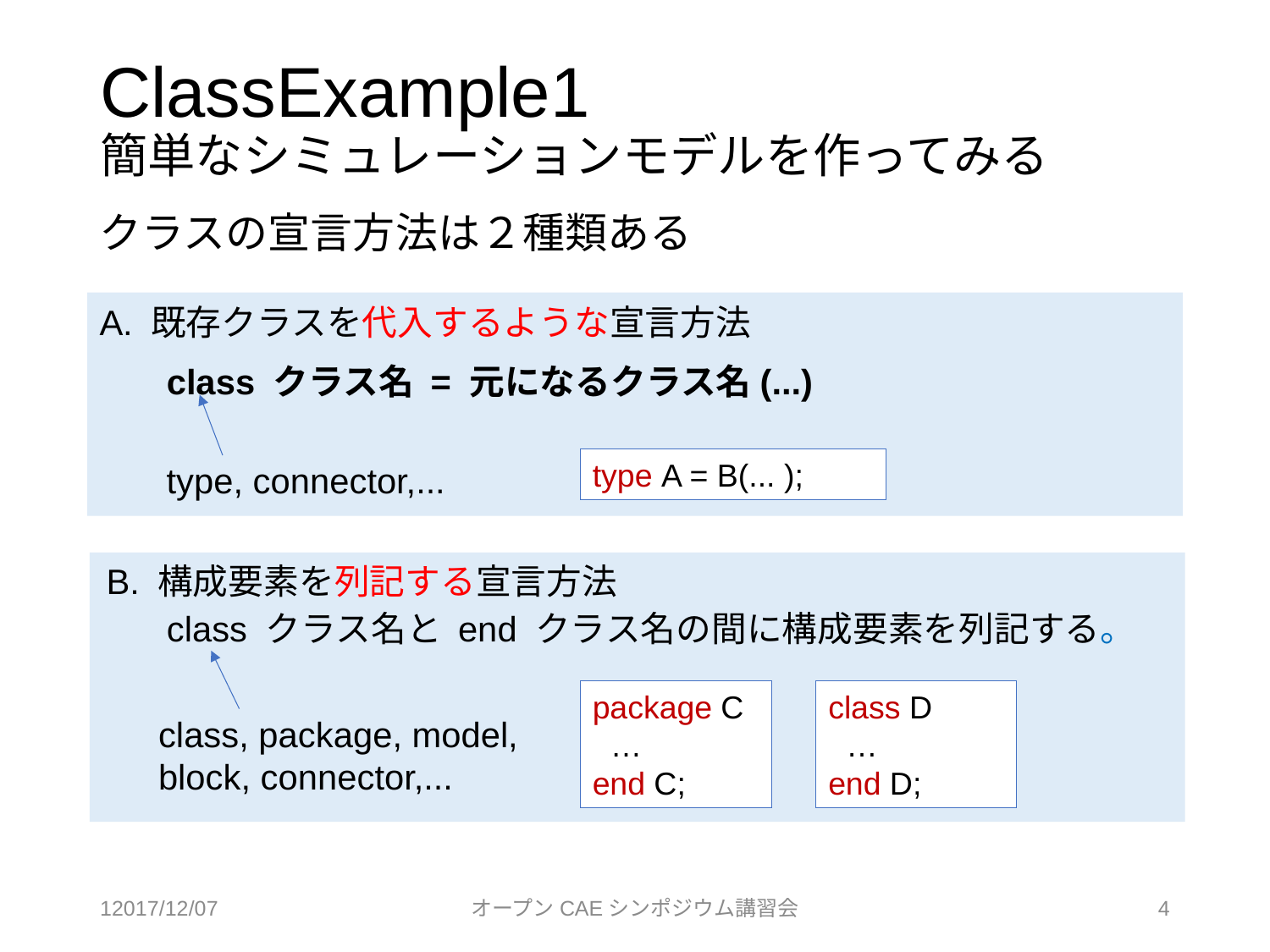

# ClassExample1 簡単なシミュレーションモデルを作ってみる
クラスの宣言方法は２種類ある

A. 既存クラスを代入するような宣言方法
class クラス名 = 元になるクラス名(...)
type A = B(... );
type, connector,...
 B. 構成要素を列記する宣言方法

class クラス名と end クラス名の間に構成要素を列記する。
package C
  …
end C;
class D
  …
end D;
class, package, model, block, connector,...
12017/12/07
オープンCAEシンポジウム講習会
4